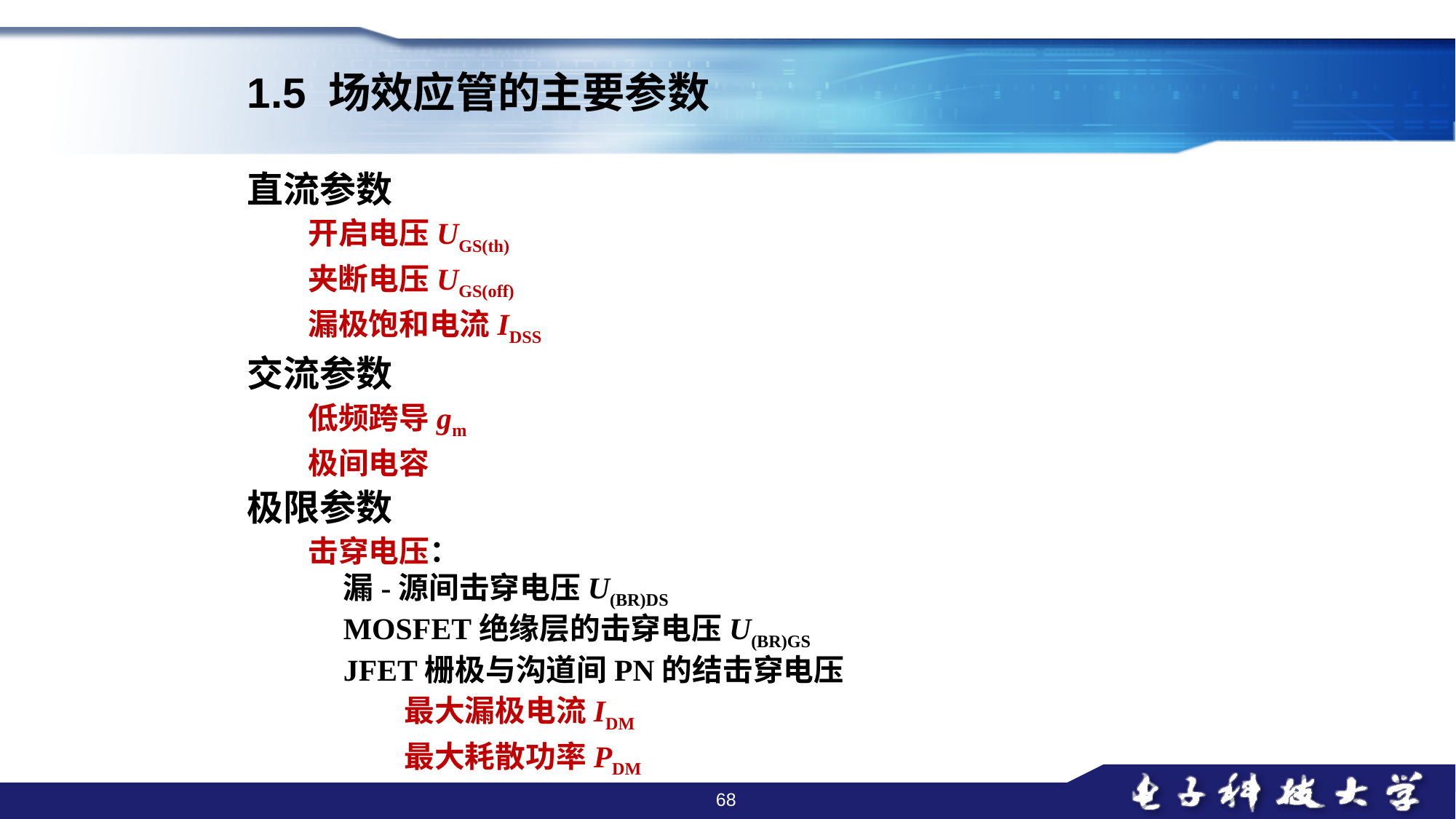

1.5 场效应管的主要参数
直流参数
　　开启电压UGS(th)
　　夹断电压UGS(off)
　　漏极饱和电流IDSS
交流参数
　　低频跨导gm
　　极间电容
极限参数
　　击穿电压：
漏-源间击穿电压U(BR)DS
MOSFET绝缘层的击穿电压U(BR)GS
JFET栅极与沟道间PN的结击穿电压
　　最大漏极电流IDM
　　最大耗散功率PDM
68